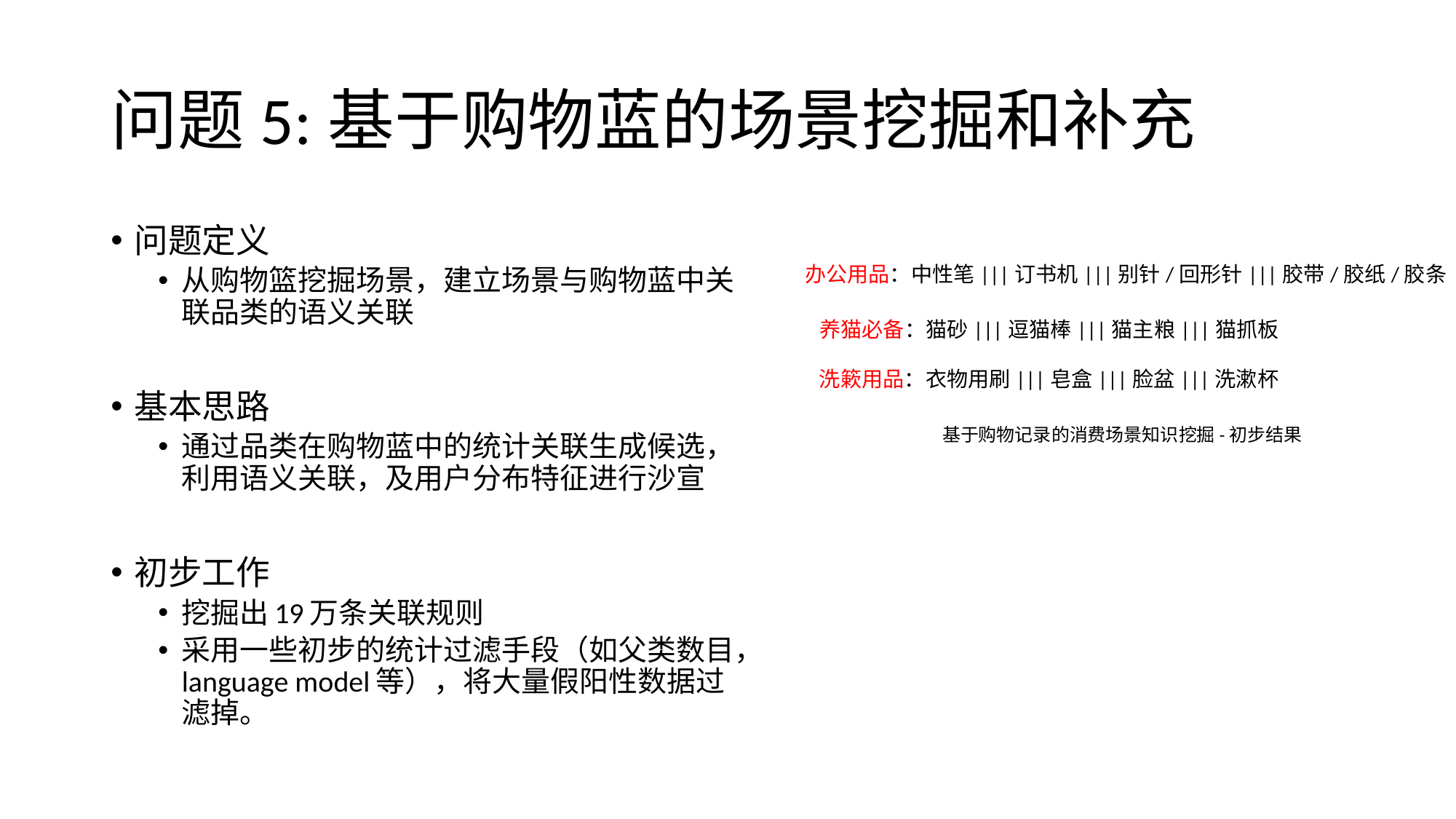

# 问题5:基于购物蓝的场景挖掘和补充
问题定义
从购物篮挖掘场景，建立场景与购物蓝中关联品类的语义关联

基本思路
通过品类在购物蓝中的统计关联生成候选，利用语义关联，及用户分布特征进行沙宣

初步工作
挖掘出19万条关联规则
采用一些初步的统计过滤手段（如父类数目，language model等），将大量假阳性数据过滤掉。
办公用品：中性笔|||订书机|||别针/回形针|||胶带/胶纸/胶条
养猫必备：猫砂|||逗猫棒|||猫主粮|||猫抓板
洗簌用品：衣物用刷|||皂盒|||脸盆|||洗漱杯
基于购物记录的消费场景知识挖掘-初步结果